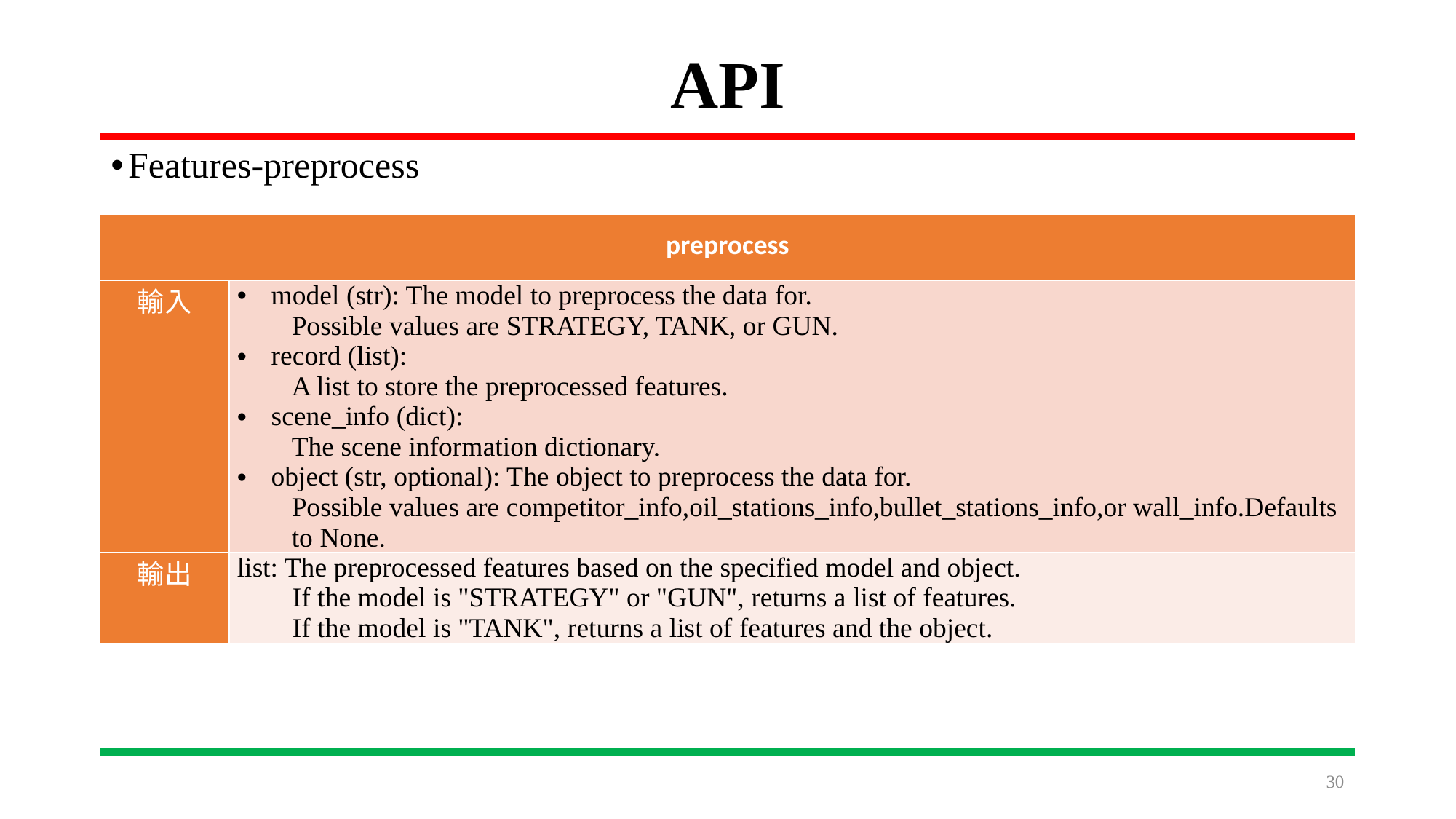

# API
Features-preprocess
| preprocess |  |
| --- | --- |
| 輸入 | model (str): The model to preprocess the data for. Possible values are STRATEGY, TANK, or GUN. record (list): A list to store the preprocessed features. scene\_info (dict): The scene information dictionary. object (str, optional): The object to preprocess the data for. Possible values are competitor\_info,oil\_stations\_info,bullet\_stations\_info,or wall\_info.Defaults to None. |
| 輸出 | list: The preprocessed features based on the specified model and object. If the model is "STRATEGY" or "GUN", returns a list of features. If the model is "TANK", returns a list of features and the object. |
30